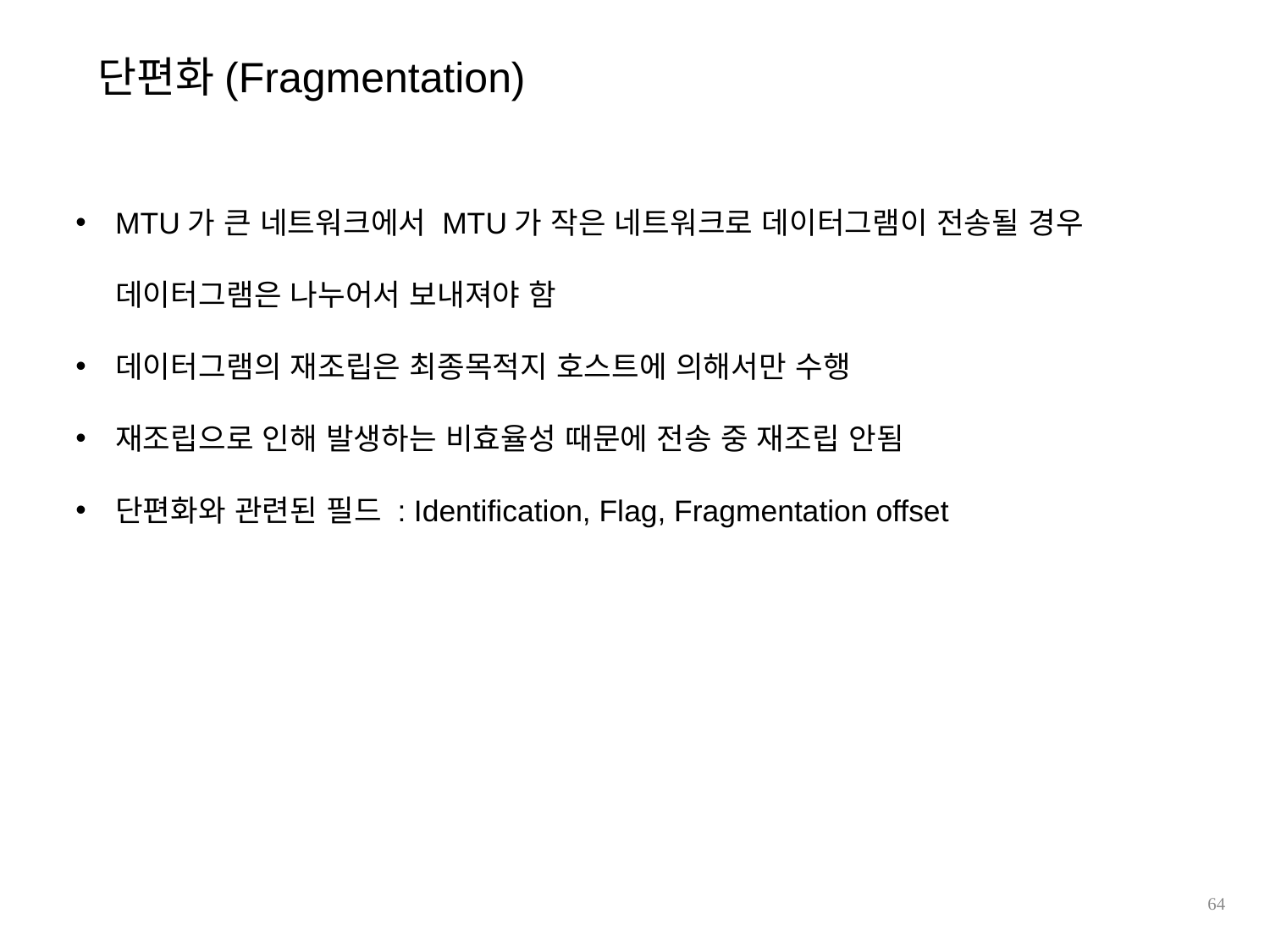

단편화(Fragmentation)
MTU가 큰 네트워크에서 MTU가 작은 네트워크로 데이터그램이 전송될 경우 데이터그램은 나누어서 보내져야 함
데이터그램의 재조립은 최종목적지 호스트에 의해서만 수행
재조립으로 인해 발생하는 비효율성 때문에 전송 중 재조립 안됨
단편화와 관련된 필드 : Identification, Flag, Fragmentation offset
64